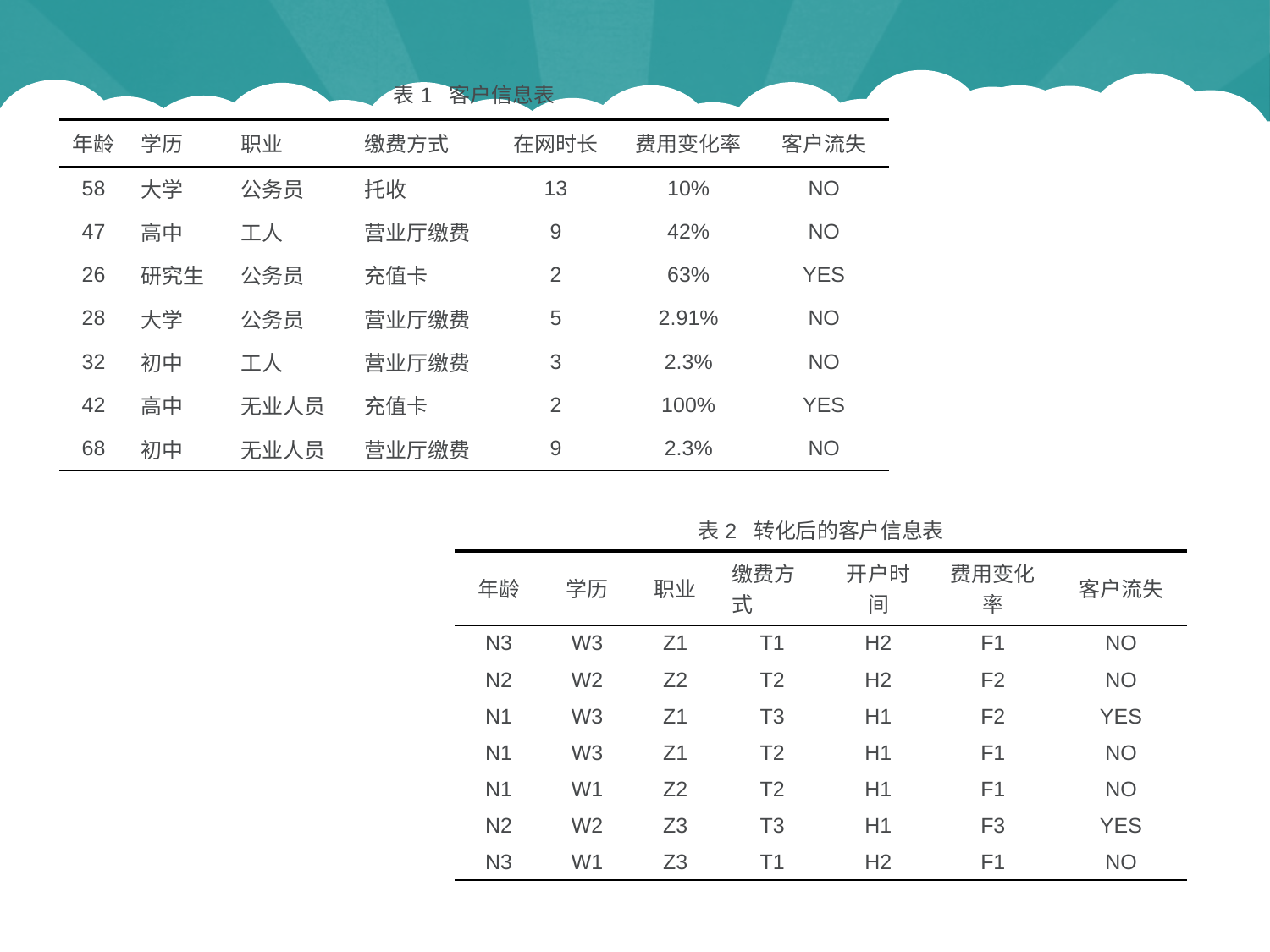

| 表1 客户信息表 |  |  |  |  |  |  |
| --- | --- | --- | --- | --- | --- | --- |
| 年龄 | 学历 | 职业 | 缴费方式 | 在网时长 | 费用变化率 | 客户流失 |
| 58 | 大学 | 公务员 | 托收 | 13 | 10% | NO |
| 47 | 高中 | 工人 | 营业厅缴费 | 9 | 42% | NO |
| 26 | 研究生 | 公务员 | 充值卡 | 2 | 63% | YES |
| 28 | 大学 | 公务员 | 营业厅缴费 | 5 | 2.91% | NO |
| 32 | 初中 | 工人 | 营业厅缴费 | 3 | 2.3% | NO |
| 42 | 高中 | 无业人员 | 充值卡 | 2 | 100% | YES |
| 68 | 初中 | 无业人员 | 营业厅缴费 | 9 | 2.3% | NO |
| 表2 转化后的客户信息表 |  |  |  |  |  |  |
| --- | --- | --- | --- | --- | --- | --- |
| 年龄 | 学历 | 职业 | 缴费方式 | 开户时间 | 费用变化率 | 客户流失 |
| N3 | W3 | Z1 | T1 | H2 | F1 | NO |
| N2 | W2 | Z2 | T2 | H2 | F2 | NO |
| N1 | W3 | Z1 | T3 | H1 | F2 | YES |
| N1 | W3 | Z1 | T2 | H1 | F1 | NO |
| N1 | W1 | Z2 | T2 | H1 | F1 | NO |
| N2 | W2 | Z3 | T3 | H1 | F3 | YES |
| N3 | W1 | Z3 | T1 | H2 | F1 | NO |